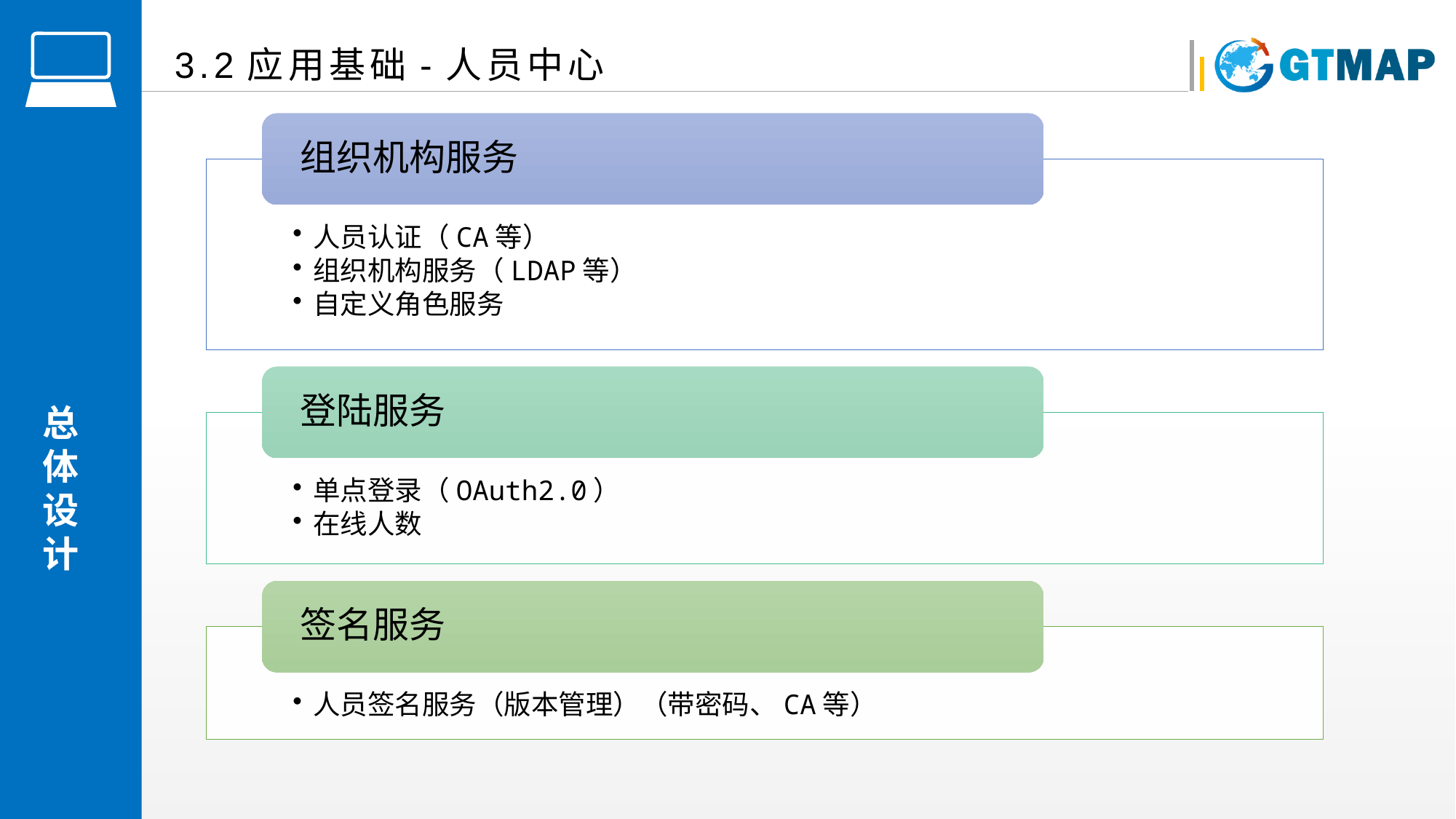

3.2应用基础-人员中心
人员认证（CA等）
组织机构服务（LDAP等）
自定义角色服务
组织机构服务
单点登录（OAuth2.0）
在线人数
登陆服务
人员签名服务（版本管理）（带密码、CA等）
签名服务